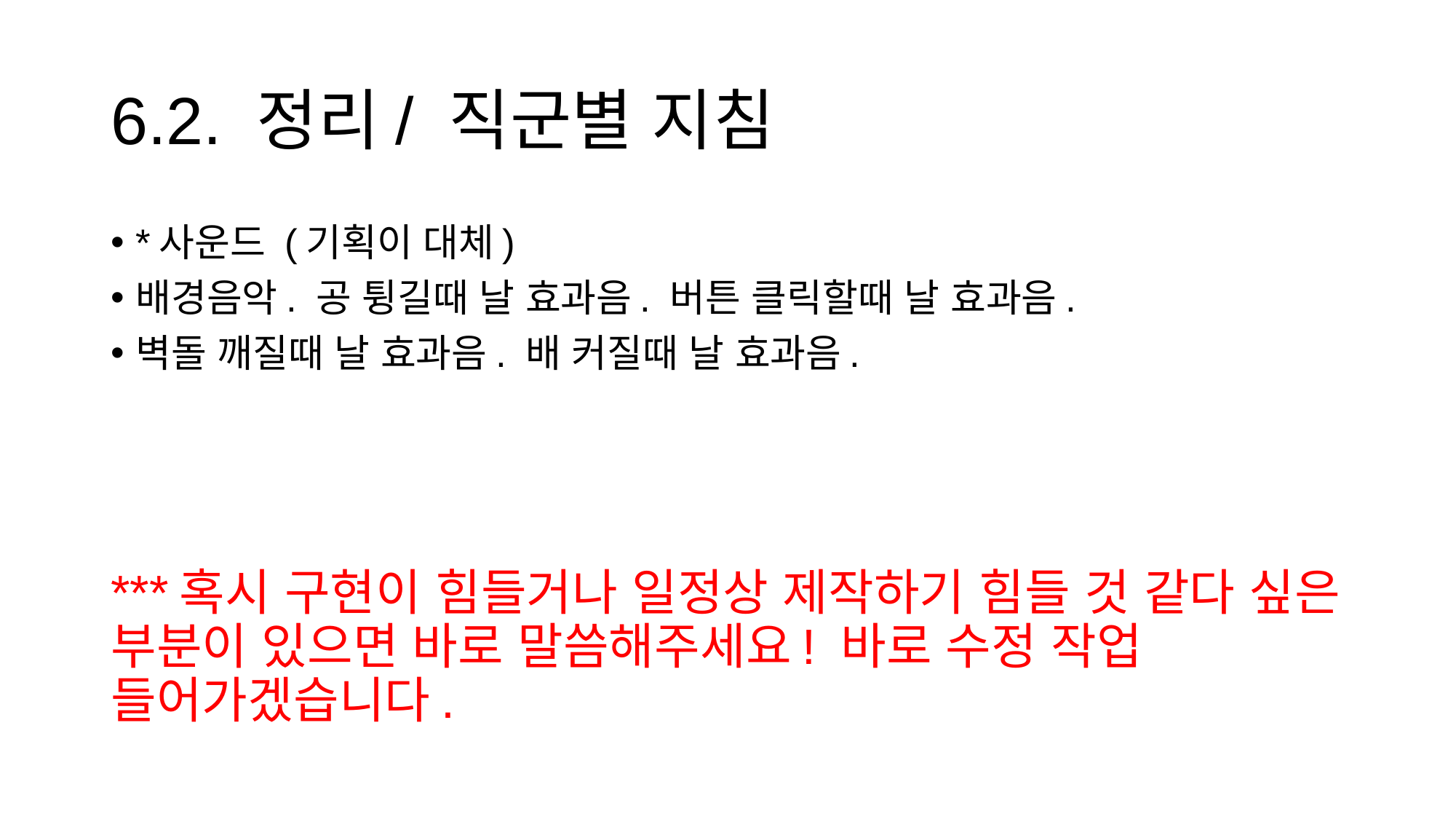

# 6.2. 정리/ 직군별 지침
*사운드 (기획이 대체)
배경음악. 공 튕길때 날 효과음. 버튼 클릭할때 날 효과음.
벽돌 깨질때 날 효과음. 배 커질때 날 효과음.

***혹시 구현이 힘들거나 일정상 제작하기 힘들 것 같다 싶은 부분이 있으면 바로 말씀해주세요! 바로 수정 작업 들어가겠습니다.